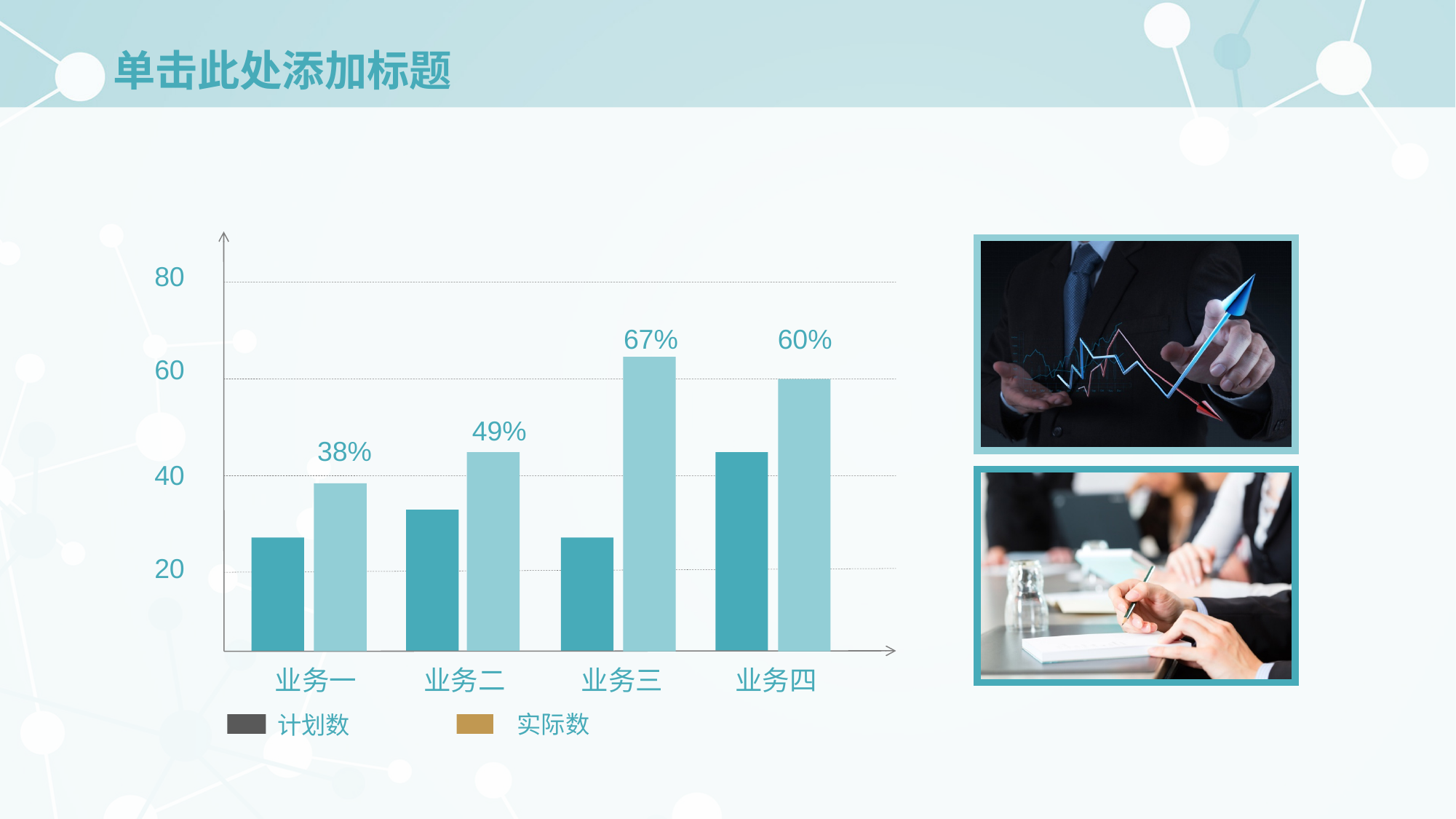

# 单击此处添加标题

80

67%
60%
60

49%
38%
40

20

业务一
业务二
业务三
业务四
实际数
计划数